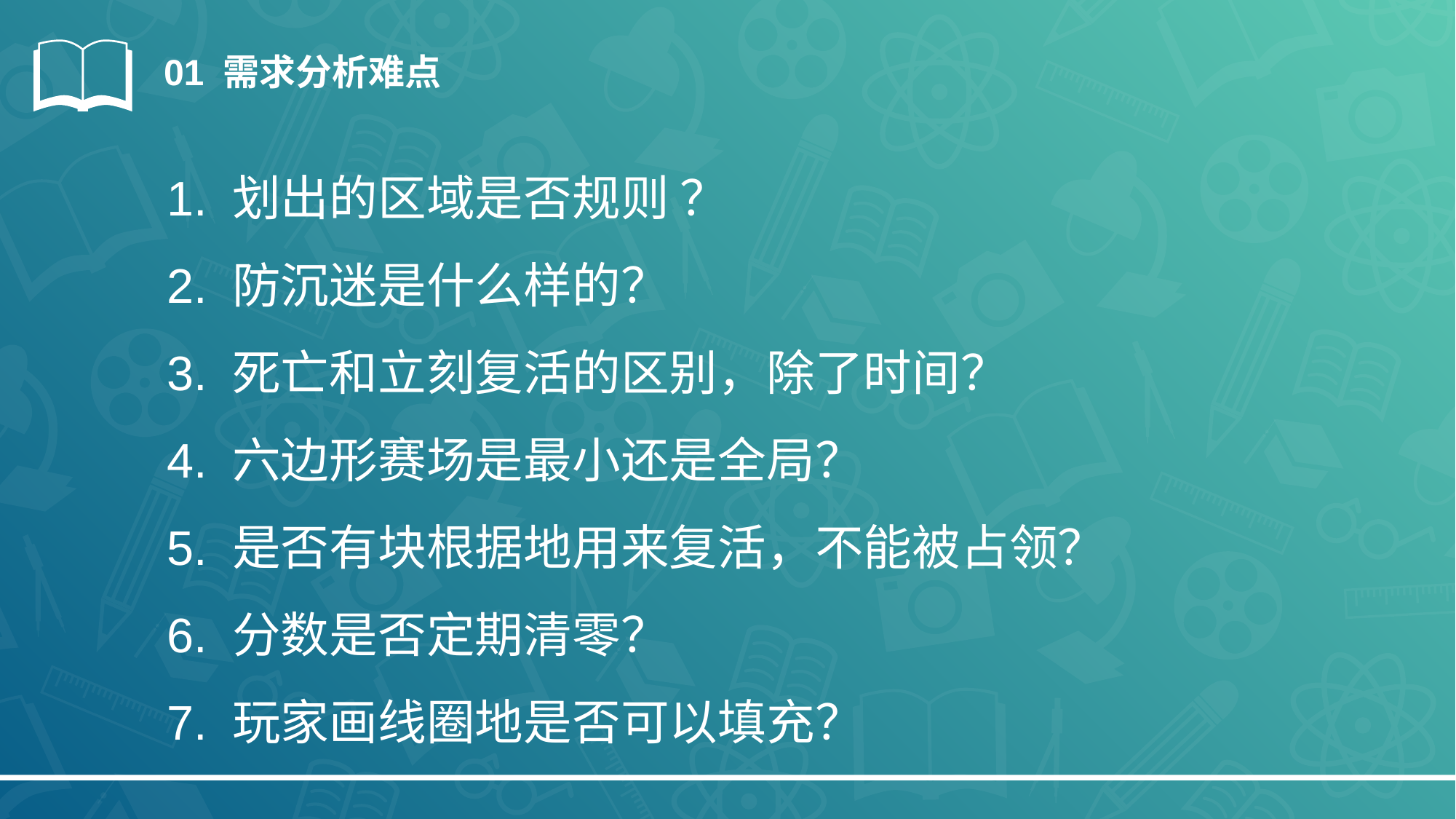

01 需求分析难点
1. 划出的区域是否规则 ？
2. 防沉迷是什么样的？
3. 死亡和立刻复活的区别，除了时间？
4. 六边形赛场是最小还是全局？
5. 是否有块根据地用来复活，不能被占领？
6. 分数是否定期清零？
7. 玩家画线圈地是否可以填充？